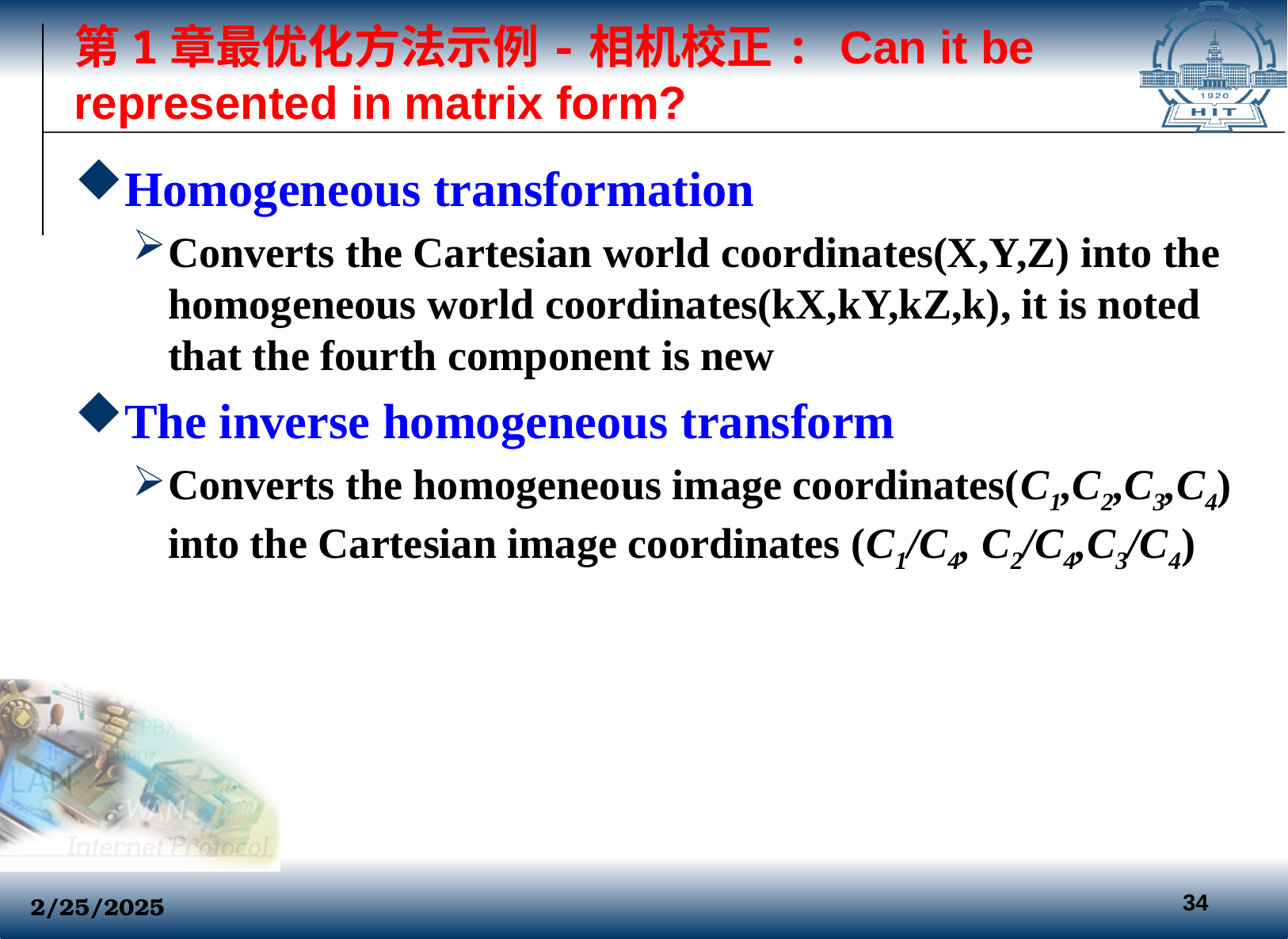

# 第1章最优化方法示例-相机校正: Can it be represented in matrix form?
Homogeneous transformation
Converts the Cartesian world coordinates(X,Y,Z) into the homogeneous world coordinates(kX,kY,kZ,k), it is noted that the fourth component is new
The inverse homogeneous transform
Converts the homogeneous image coordinates(C1,C2,C3,C4) into the Cartesian image coordinates (C1/C4, C2/C4,C3/C4)